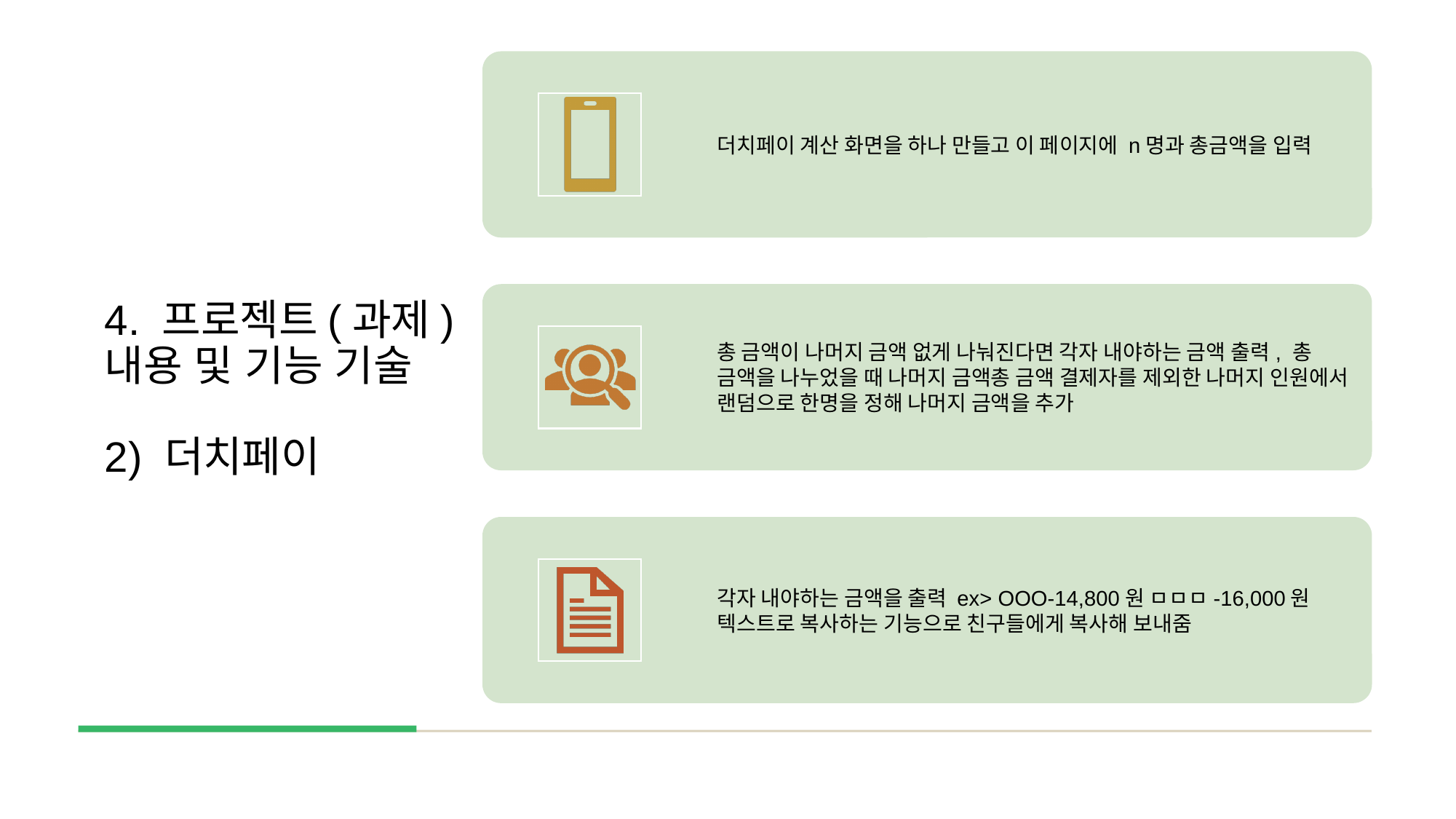

더치페이 계산 화면을 하나 만들고 이 페이지에 n명과 총금액을 입력
총 금액이 나머지 금액 없게 나눠진다면 각자 내야하는 금액 출력, 총 금액을 나누었을 때 나머지 금액총 금액 결제자를 제외한 나머지 인원에서 랜덤으로 한명을 정해 나머지 금액을 추가
각자 내야하는 금액을 출력 ex> OOO-14,800원 ㅁㅁㅁ-16,000원 텍스트로 복사하는 기능으로 친구들에게 복사해 보내줌
# 4. 프로젝트(과제) 내용 및 기능 기술 2) 더치페이